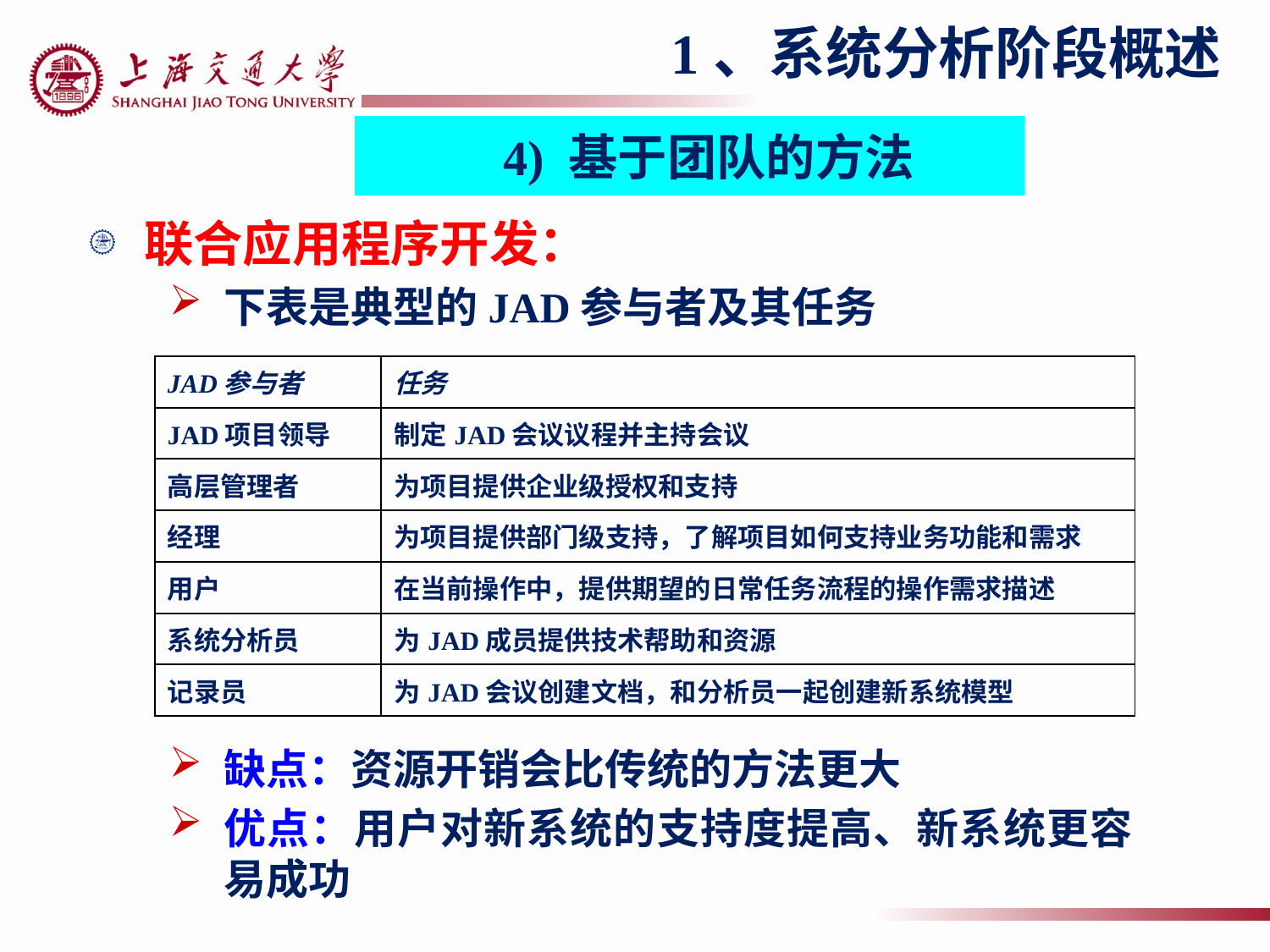

1、系统分析阶段概述
4) 基于团队的方法
联合应用程序开发：
下表是典型的JAD参与者及其任务
| JAD参与者 | 任务 |
| --- | --- |
| JAD项目领导 | 制定JAD会议议程并主持会议 |
| 高层管理者 | 为项目提供企业级授权和支持 |
| 经理 | 为项目提供部门级支持，了解项目如何支持业务功能和需求 |
| 用户 | 在当前操作中，提供期望的日常任务流程的操作需求描述 |
| 系统分析员 | 为JAD成员提供技术帮助和资源 |
| 记录员 | 为JAD会议创建文档，和分析员一起创建新系统模型 |
缺点：资源开销会比传统的方法更大
优点：用户对新系统的支持度提高、新系统更容易成功